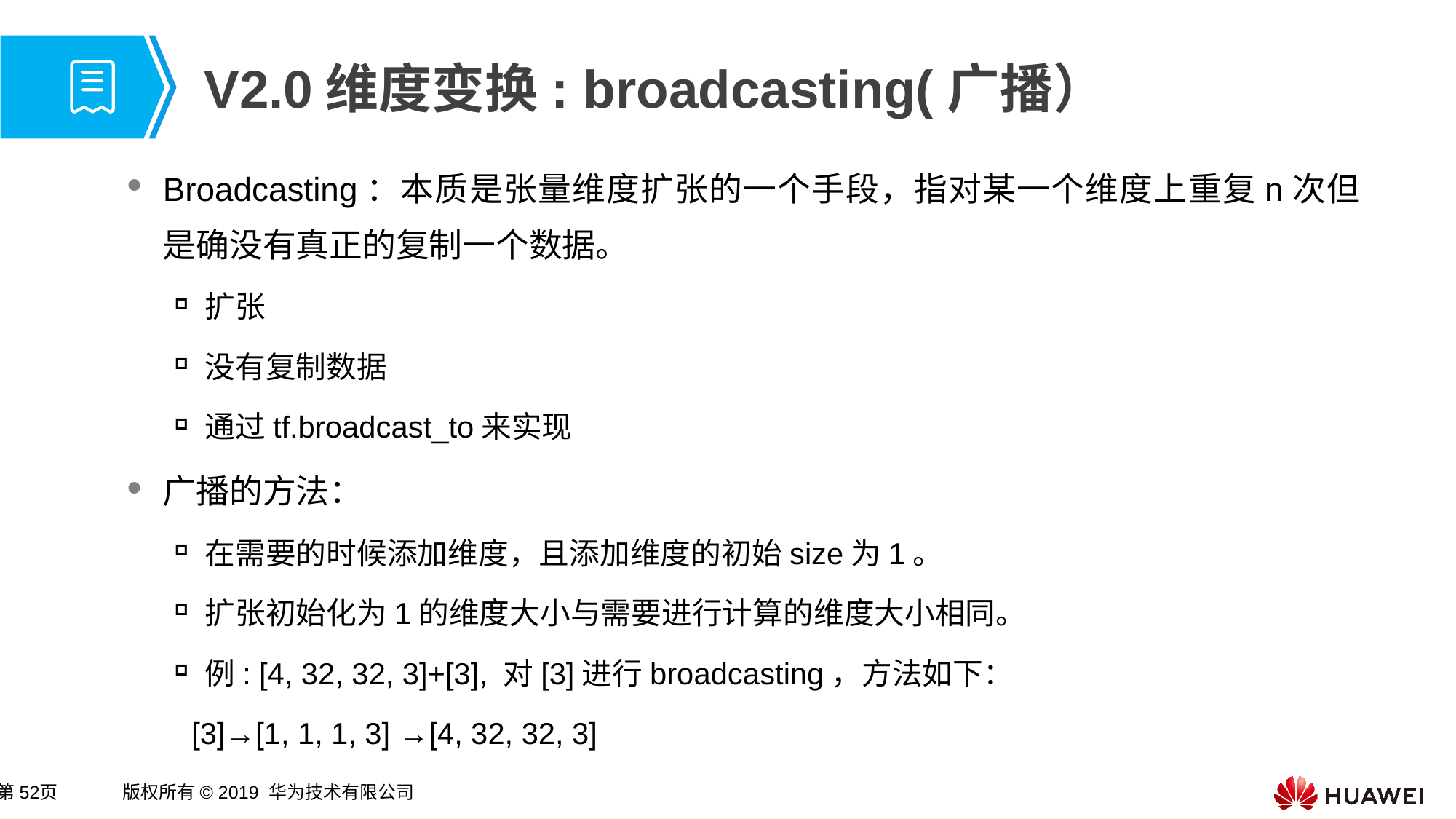

# V2.0维度变换: broadcasting(广播）
Broadcasting：本质是张量维度扩张的一个手段，指对某一个维度上重复n次但是确没有真正的复制一个数据。
扩张
没有复制数据
通过tf.broadcast_to来实现
广播的方法：
在需要的时候添加维度，且添加维度的初始size为1。
扩张初始化为1的维度大小与需要进行计算的维度大小相同。
例: [4, 32, 32, 3]+[3], 对[3]进行broadcasting，方法如下：
  [3]→[1, 1, 1, 3] →[4, 32, 32, 3]